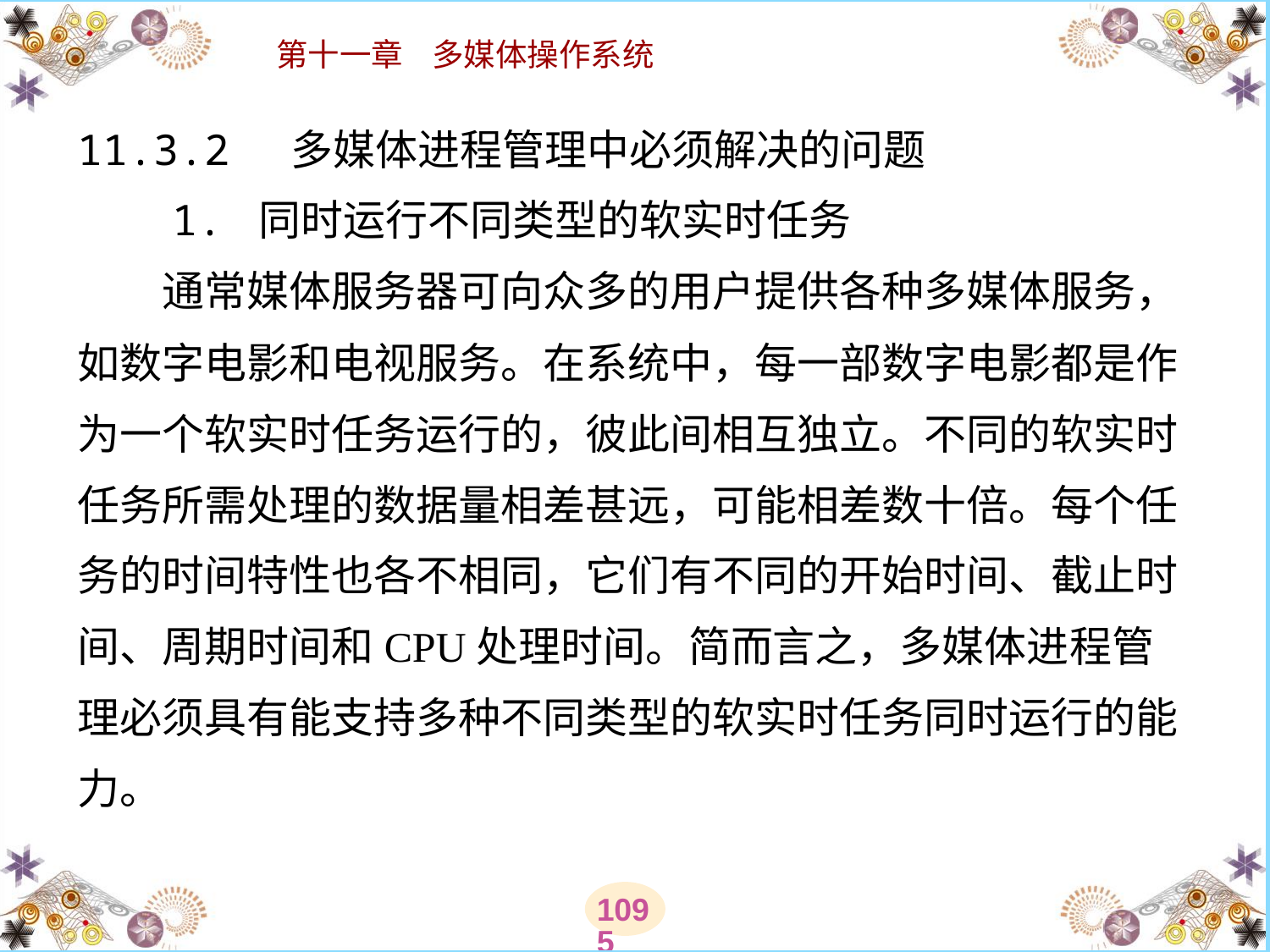

# 11.3.2  多媒体进程管理中必须解决的问题 　　1. 同时运行不同类型的软实时任务 　　通常媒体服务器可向众多的用户提供各种多媒体服务，如数字电影和电视服务。在系统中，每一部数字电影都是作为一个软实时任务运行的，彼此间相互独立。不同的软实时任务所需处理的数据量相差甚远，可能相差数十倍。每个任务的时间特性也各不相同，它们有不同的开始时间、截止时间、周期时间和CPU处理时间。简而言之，多媒体进程管理必须具有能支持多种不同类型的软实时任务同时运行的能力。